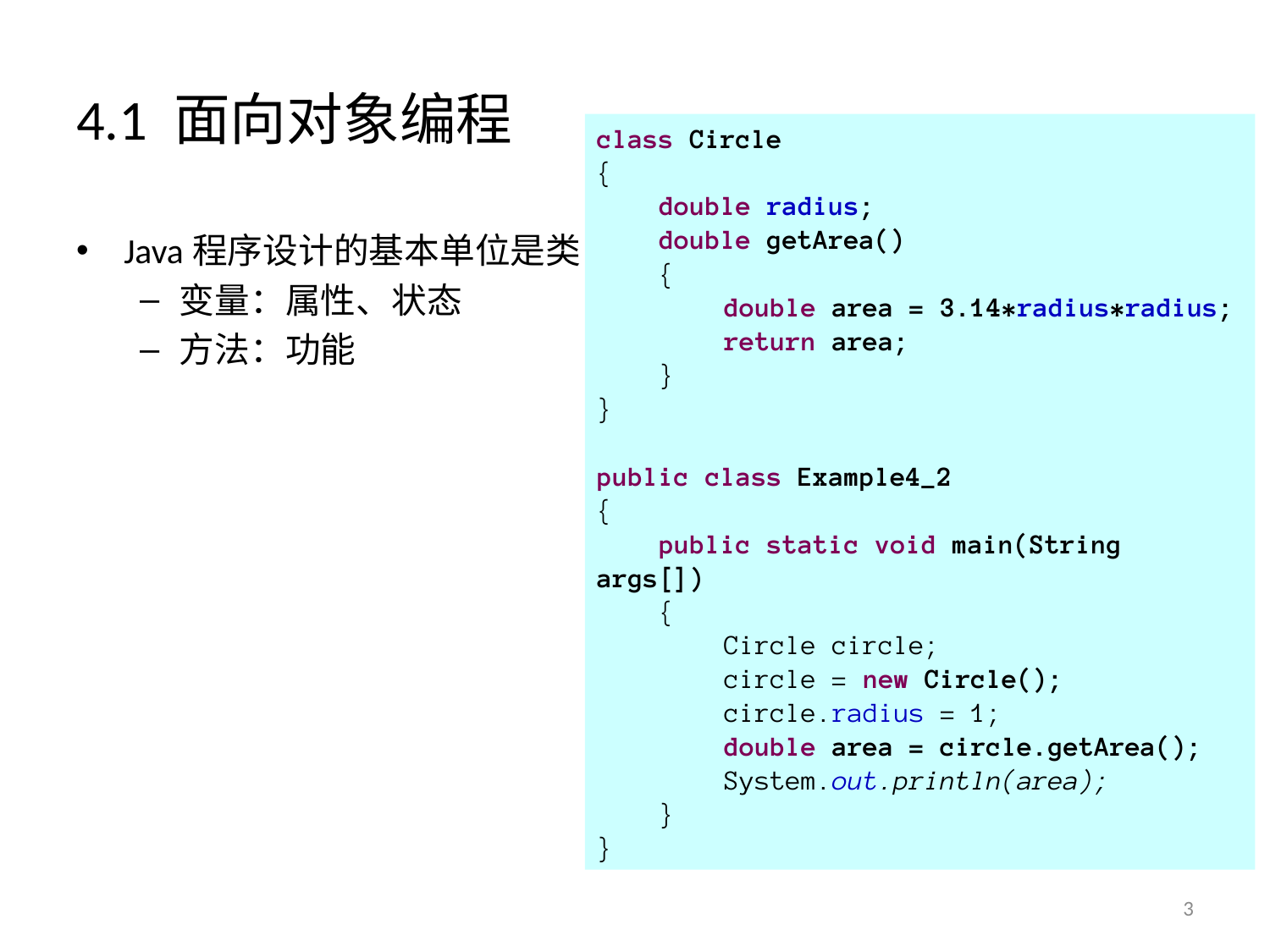

# 4.1 面向对象编程
class Circle
{
    double radius;
    double getArea()
    {
	double area = 3.14*radius*radius;
	return area;
    }
}

public class Example4_2
{
    public static void main(String args[])
    {
	Circle circle;
	circle = new Circle();
	circle.radius = 1;
	double area = circle.getArea();
	System.out.println(area);
    }
}
Java程序设计的基本单位是类
变量：属性、状态
方法：功能

3